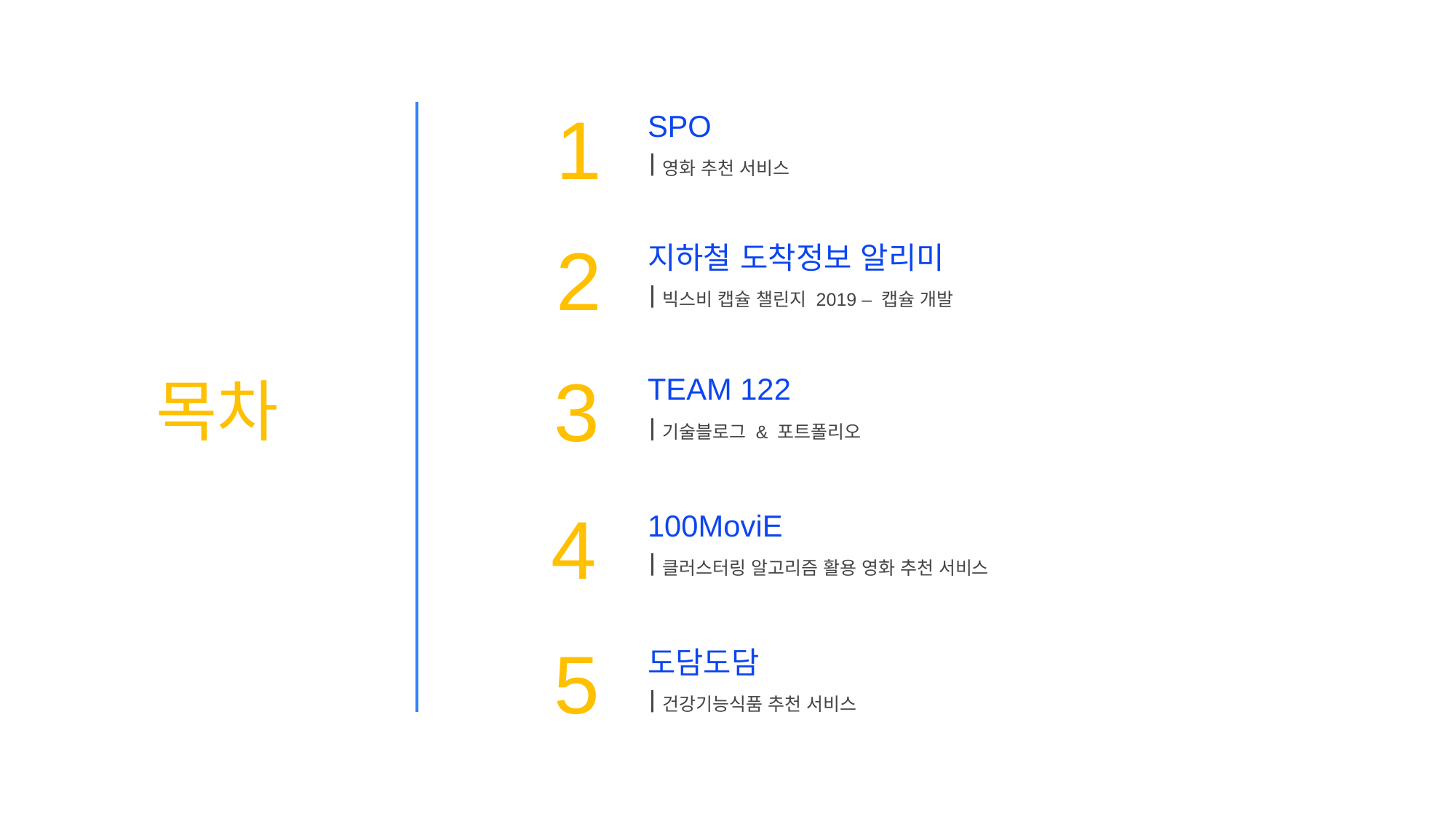

1
SPO
영화 추천 서비스

2
지하철 도착정보 알리미
빅스비 캡슐 챌린지 2019 – 캡슐 개발

3
목차
TEAM 122
기술블로그 & 포트폴리오

4
100MoviE
클러스터링 알고리즘 활용 영화 추천 서비스

5
도담도담
건강기능식품 추천 서비스